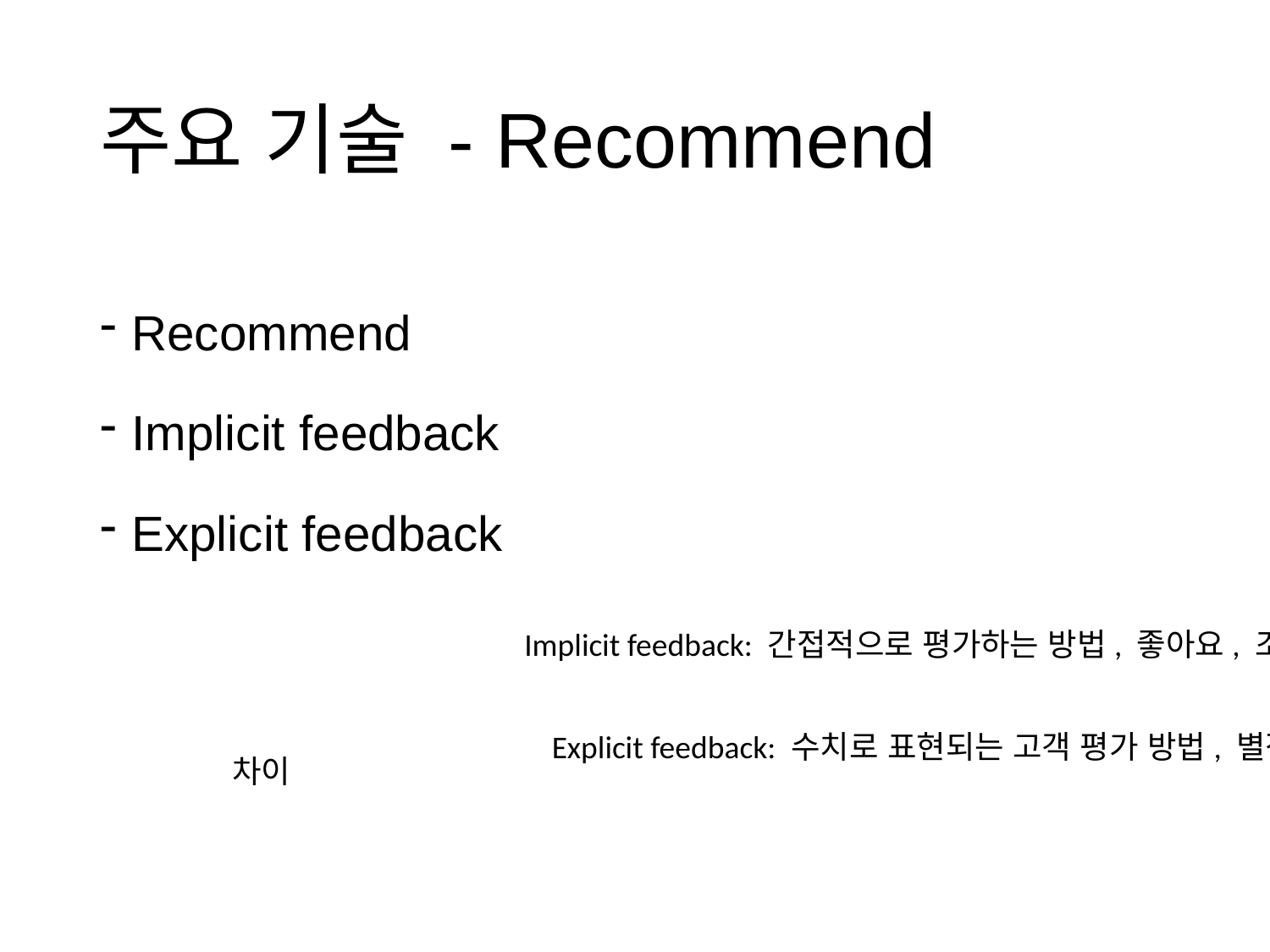

# 주요 기술 - Recommend
Recommend
Implicit feedback
Explicit feedback
Implicit feedback: 간접적으로 평가하는 방법, 좋아요, 조회 등등
Explicit feedback: 수치로 표현되는 고객 평가 방법, 별점
차이